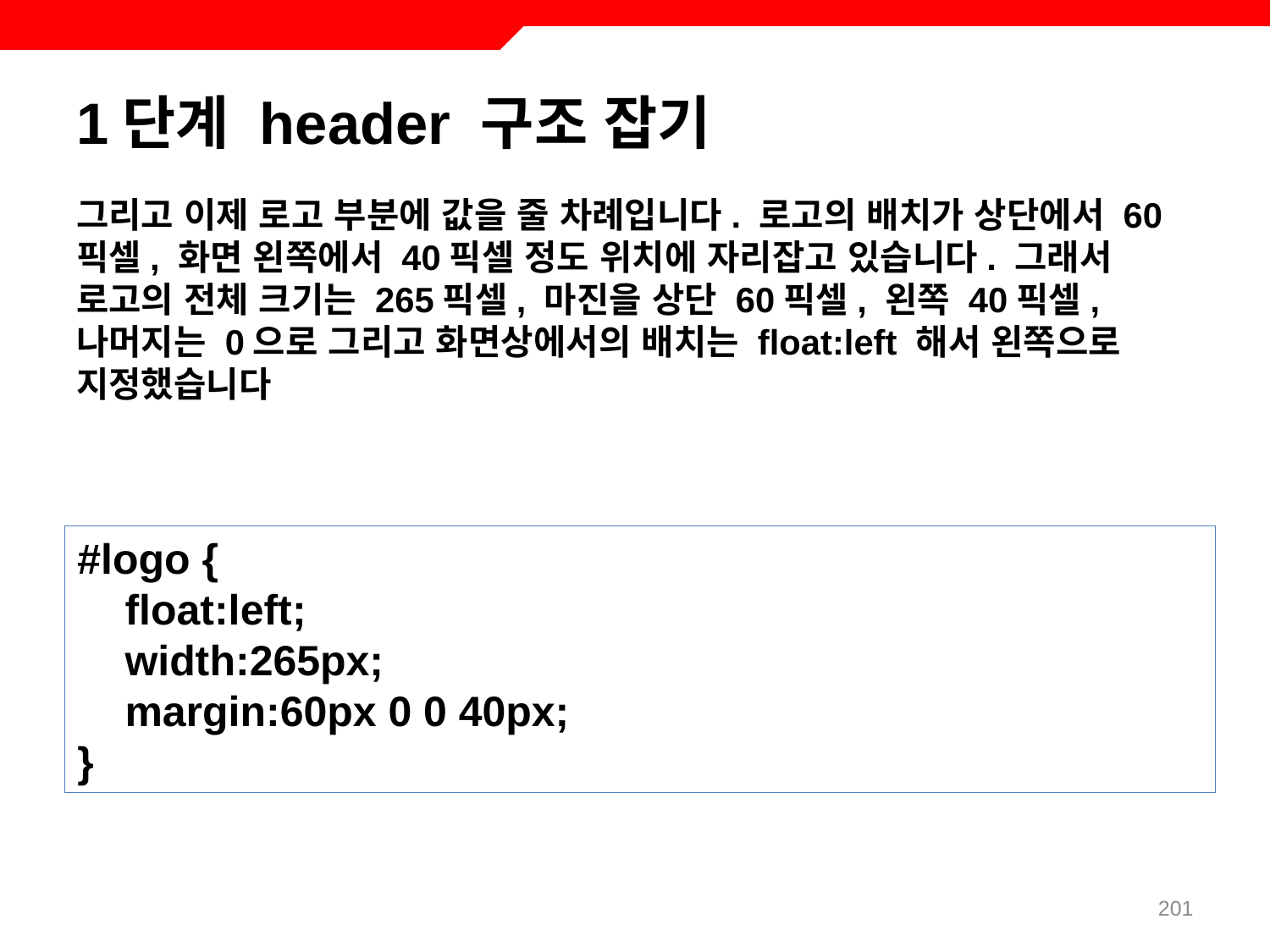

# 1단계 header 구조 잡기
그리고 이제 로고 부분에 값을 줄 차례입니다. 로고의 배치가 상단에서 60픽셀, 화면 왼쪽에서 40픽셀 정도 위치에 자리잡고 있습니다. 그래서 로고의 전체 크기는 265픽셀, 마진을 상단 60픽셀, 왼쪽 40픽셀, 나머지는 0으로 그리고 화면상에서의 배치는 float:left 해서 왼쪽으로 지정했습니다
#logo {
    float:left;
    width:265px;
    margin:60px 0 0 40px;
}
201